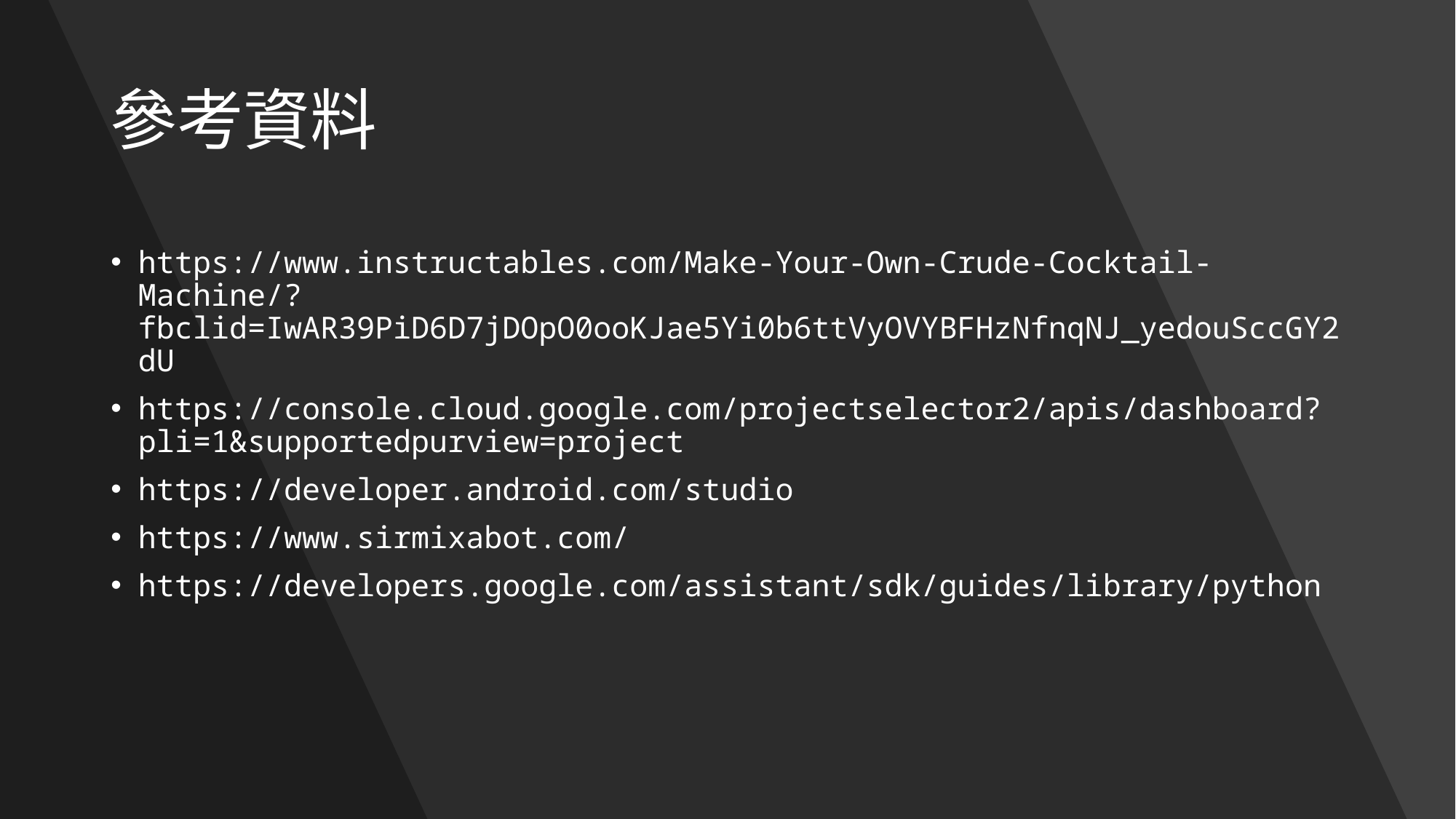

# 參考資料
https://www.instructables.com/Make-Your-Own-Crude-Cocktail-Machine/?fbclid=IwAR39PiD6D7jDOpO0ooKJae5Yi0b6ttVyOVYBFHzNfnqNJ_yedouSccGY2dU
https://console.cloud.google.com/projectselector2/apis/dashboard?pli=1&supportedpurview=project
https://developer.android.com/studio
https://www.sirmixabot.com/
https://developers.google.com/assistant/sdk/guides/library/python